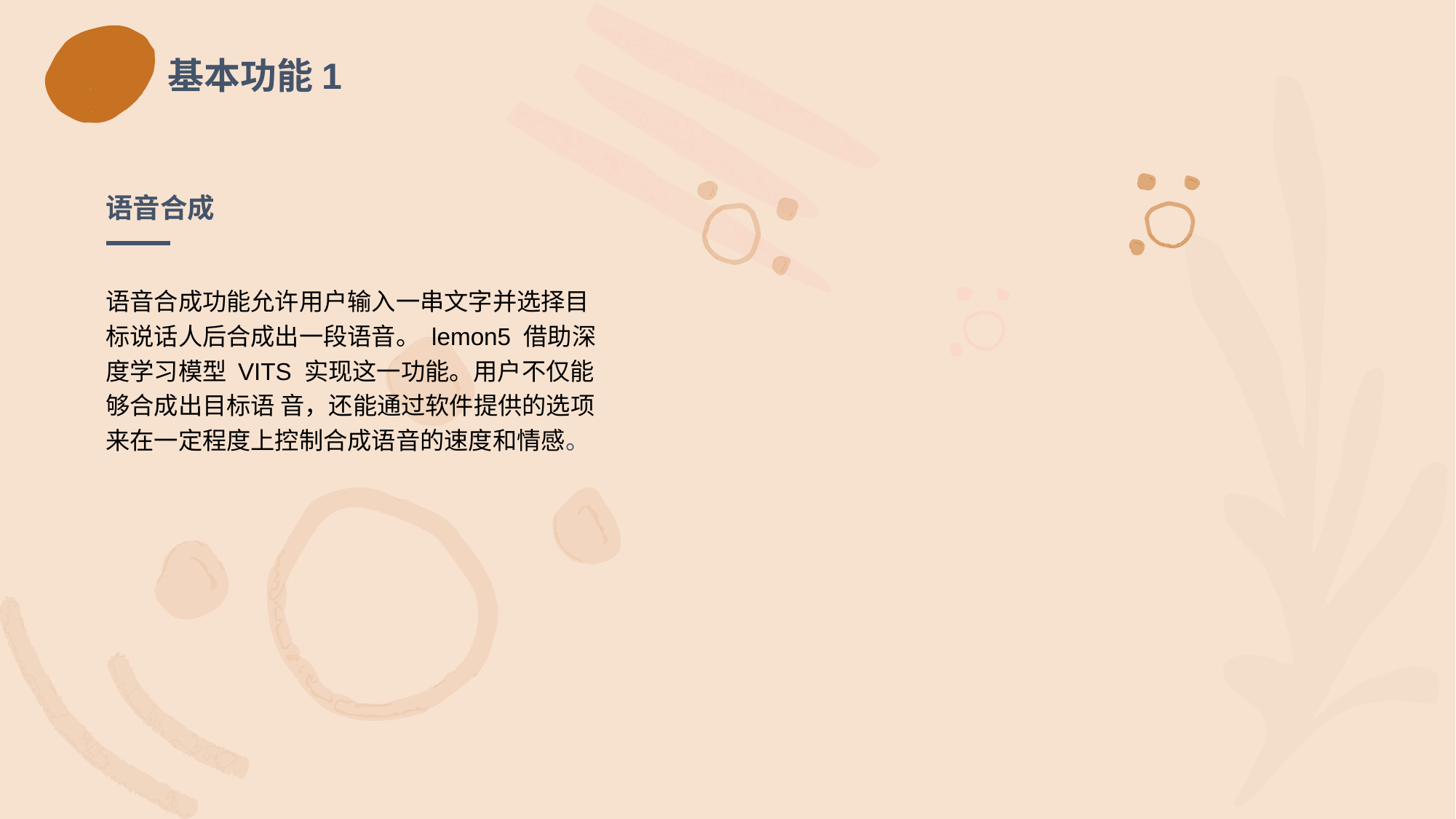

# 基本功能1

语音合成
语音合成功能允许用户输入一串文字并选择目标说话人后合成出一段语音。 lemon5 借助深度学习模型 VITS 实现这一功能。用户不仅能够合成出目标语 音，还能通过软件提供的选项来在一定程度上控制合成语音的速度和情感。